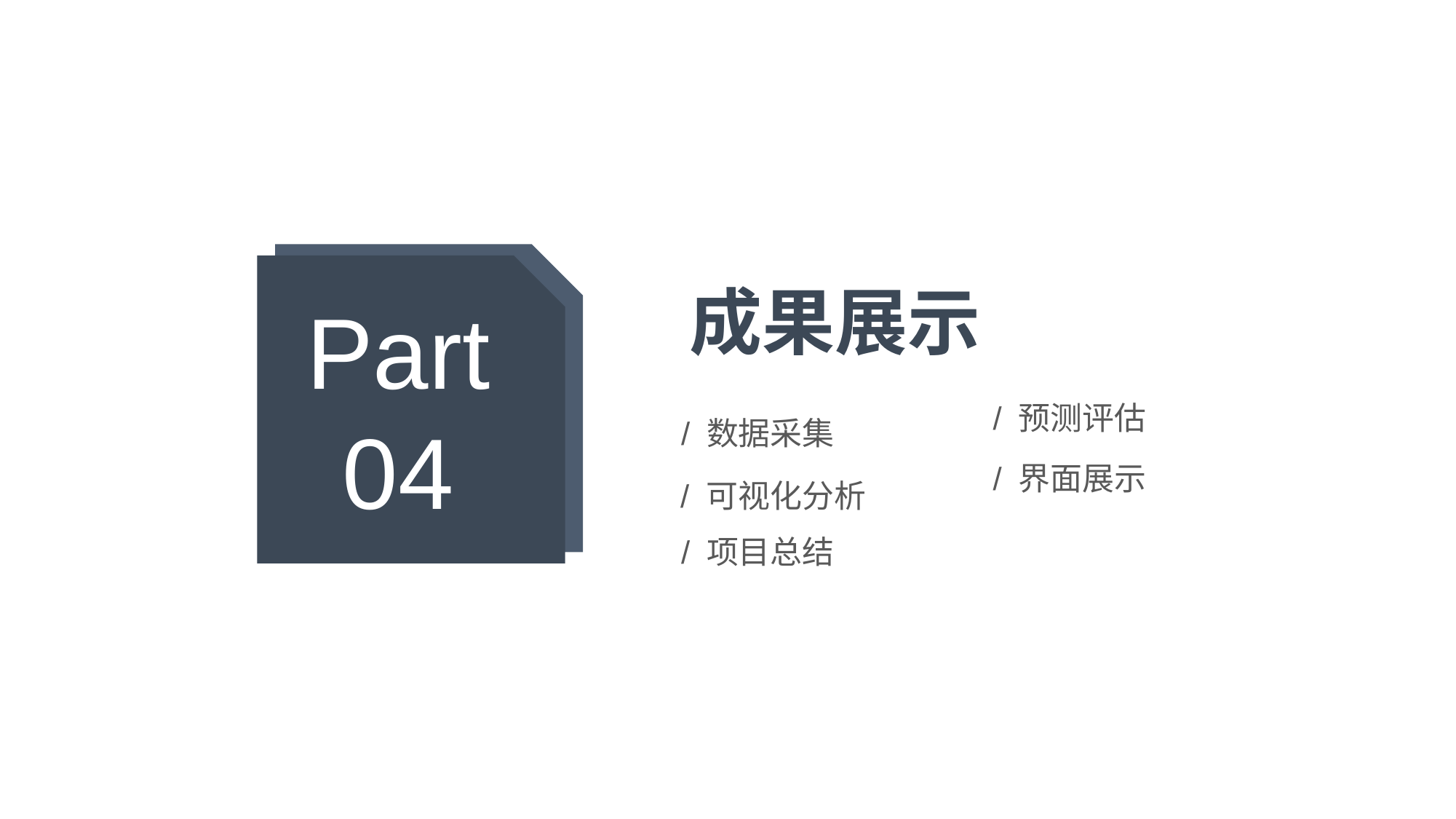

Part
04
 成果展示
/ 预测评估
/ 数据采集
/ 界面展示
/ 可视化分析
/ 项目总结